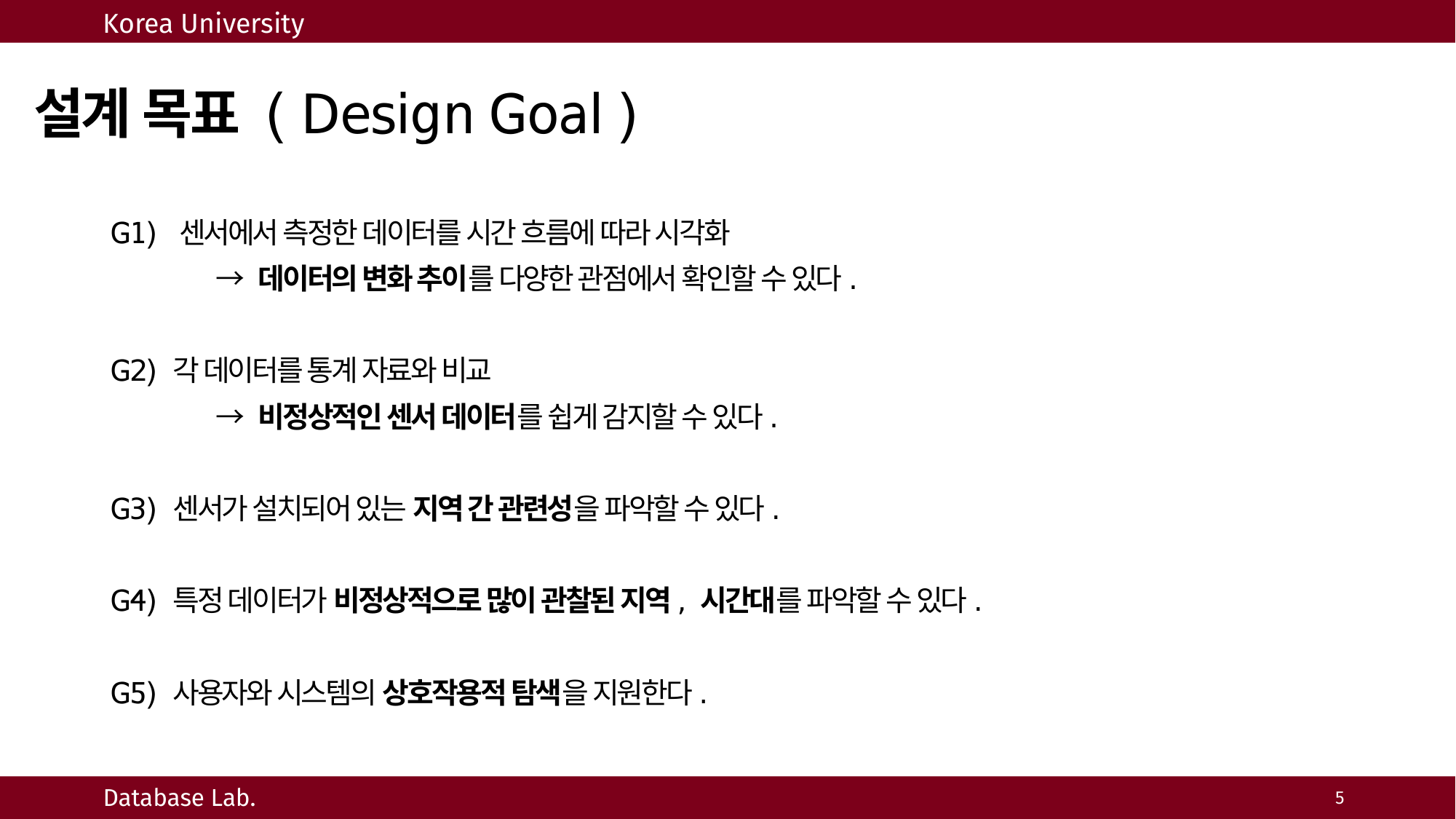

설계 목표 ( Design Goal )
G1)  센서에서 측정한 데이터를 시간 흐름에 따라 시각화
 	→ 데이터의 변화 추이를 다양한 관점에서 확인할 수 있다.

G2) 각 데이터를 통계 자료와 비교
 	→ 비정상적인 센서 데이터를 쉽게 감지할 수 있다.

G3) 센서가 설치되어 있는 지역 간 관련성을 파악할 수 있다.

G4) 특정 데이터가 비정상적으로 많이 관찰된 지역, 시간대를 파악할 수 있다.

G5) 사용자와 시스템의 상호작용적 탐색을 지원한다.
5